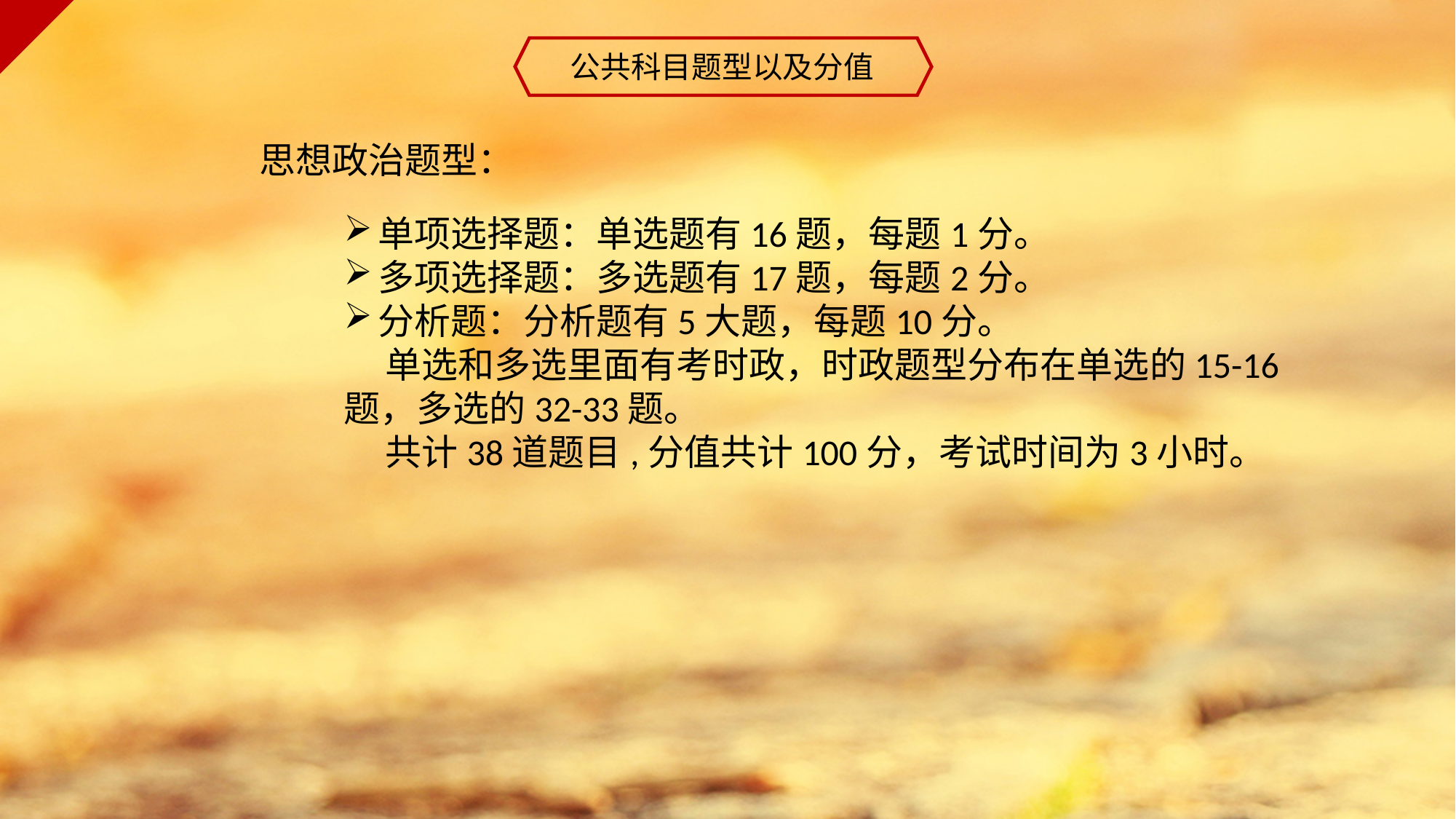

公共科目题型以及分值
思想政治题型：
单项选择题：单选题有16题，每题1分。
多项选择题：多选题有17题，每题2分。
分析题：分析题有5大题，每题10分。
    单选和多选里面有考时政，时政题型分布在单选的15-16题，多选的32-33题。
    共计38道题目,分值共计100分，考试时间为3小时。